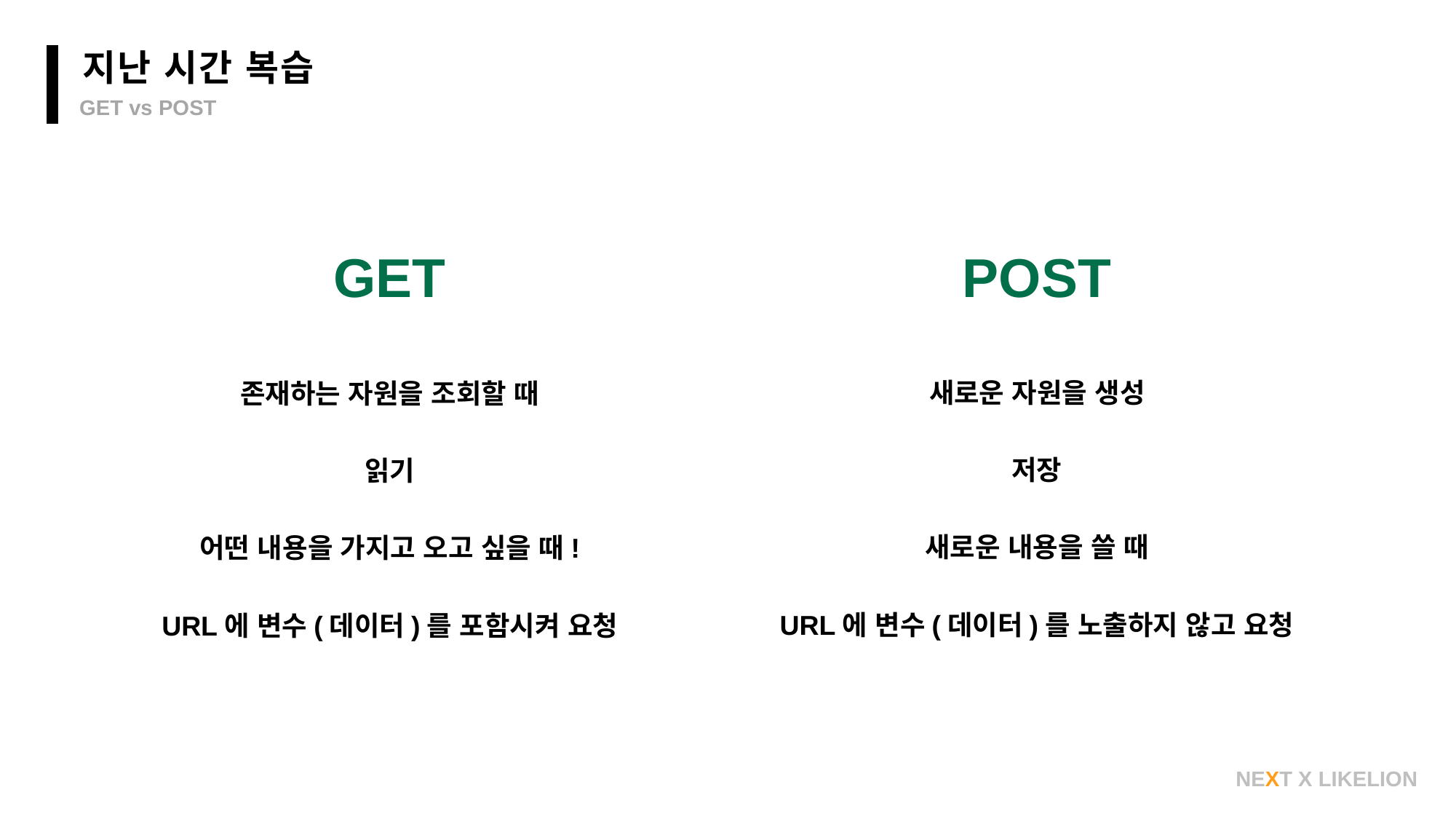

지난 시간 복습

GET vs POST
GET
존재하는 자원을 조회할 때
읽기
어떤 내용을 가지고 오고 싶을 때!
URL에 변수(데이터)를 포함시켜 요청
POST
새로운 자원을 생성
저장
새로운 내용을 쓸 때
URL에 변수(데이터)를 노출하지 않고 요청
NEXT X LIKELION